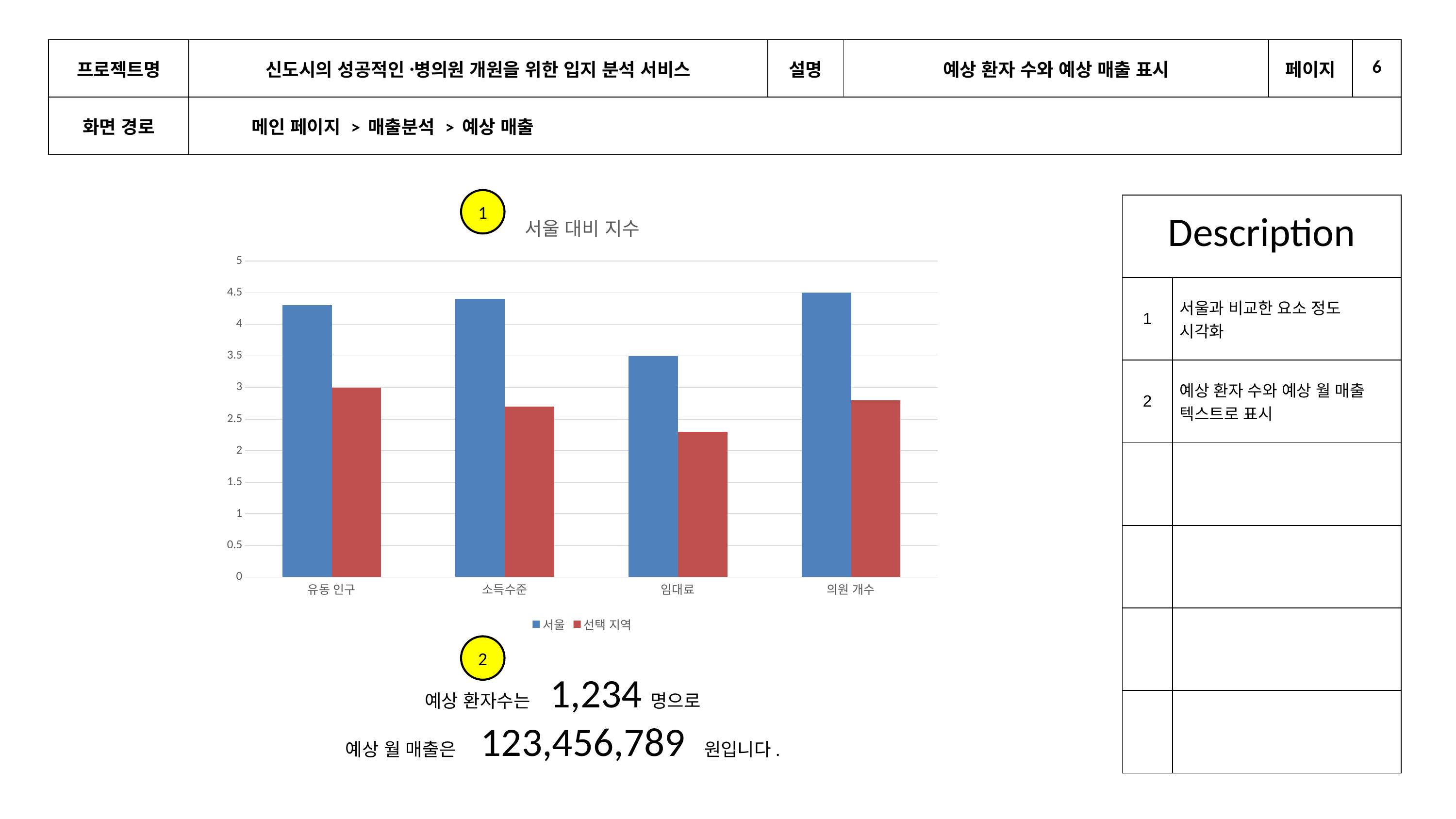

| 프로젝트명 | 신도시의 성공적인 병〮의원 개원을 위한 입지 분석 서비스 | 설명 | 예상 환자 수와 예상 매출 표시 | 페이지 | 6 |
| --- | --- | --- | --- | --- | --- |
| 화면 경로 | 메인 페이지 > 매출분석 > 예상 매출 |  |  |  |  |
1

### Chart: 서울 대비 지수

| Category | 서울 | 선택 지역 |
|---|---|---|
| 유동 인구 | 4.3 | 3.0 |
| 소득수준 | 4.4 | 2.7 |
| 임대료 | 3.5 | 2.3 |
| 의원 개수 | 4.5 | 2.8 |
| Description |  |
| --- | --- |
| 1 | 서울과 비교한 요소 정도 시각화 |
| 2 | 예상 환자 수와 예상 월 매출 텍스트로 표시 |
|  |  |
|  |  |
|  |  |
|  |  |
2
예상 환자수는   1,234 명으로
예상 월 매출은    123,456,789 원입니다.